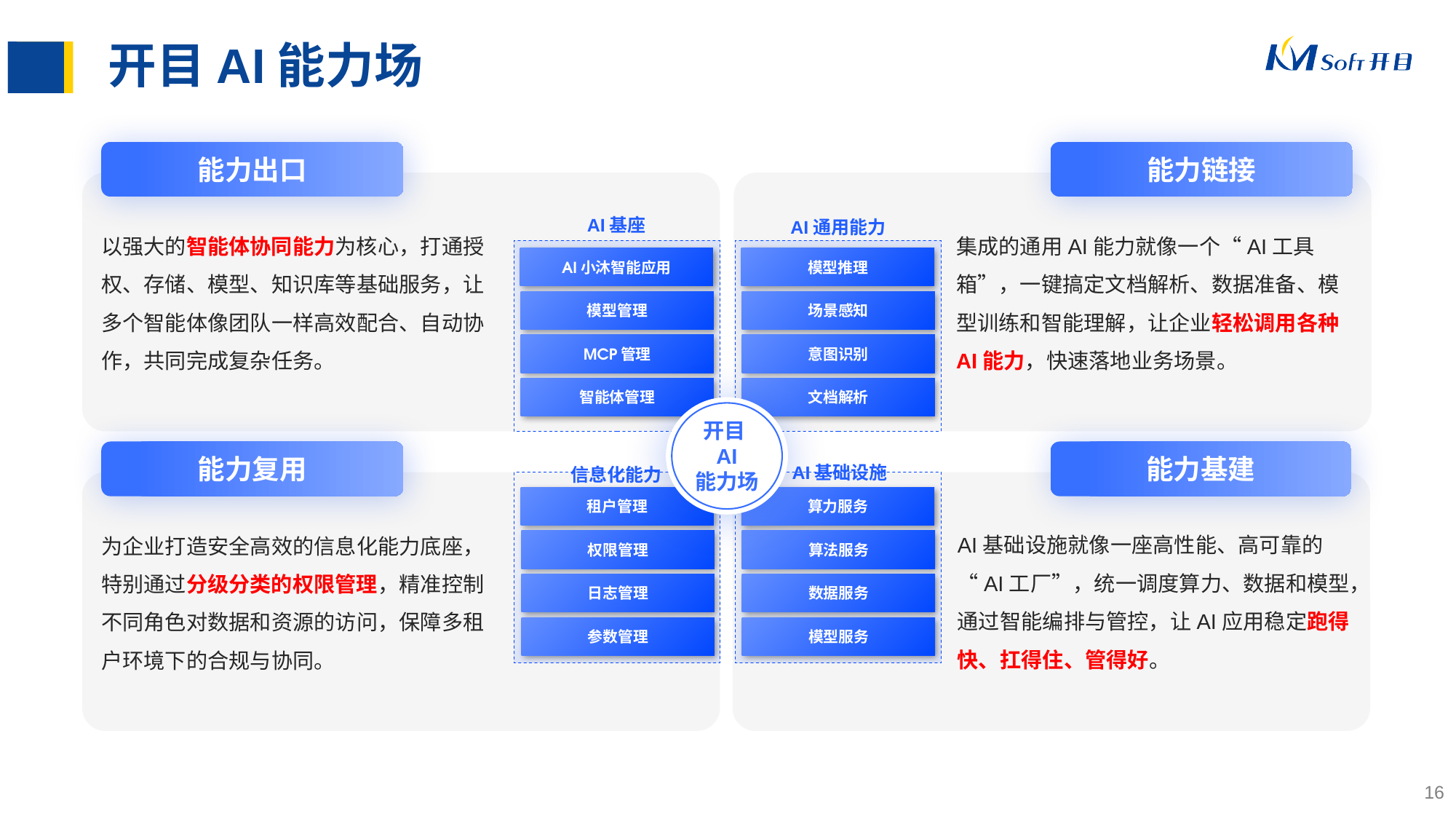

# 开目AI能力场
能力出口
能力链接

AI基座
AI通用能力
以强大的智能体协同能力为核心，打通授权、存储、模型、知识库等基础服务，让多个智能体像团队一样高效配合、自动协作，共同完成复杂任务。
集成的通用AI能力就像一个“AI工具箱”，一键搞定文档解析、数据准备、模型训练和智能理解，让企业轻松调用各种AI能力，快速落地业务场景。

AI小沐智能应用
模型推理
模型管理
场景感知
MCP管理
意图识别
智能体管理
文档解析
开目AI
能力场

能力复用
能力基建
AI基础设施
信息化能力

租户管理
算力服务
AI基础设施就像一座高性能、高可靠的“AI工厂”，统一调度算力、数据和模型，通过智能编排与管控，让AI应用稳定跑得快、扛得住、管得好。
为企业打造安全高效的信息化能力底座，特别通过分级分类的权限管理，精准控制不同角色对数据和资源的访问，保障多租户环境下的合规与协同。
权限管理
算法服务
日志管理
数据服务
参数管理
模型服务